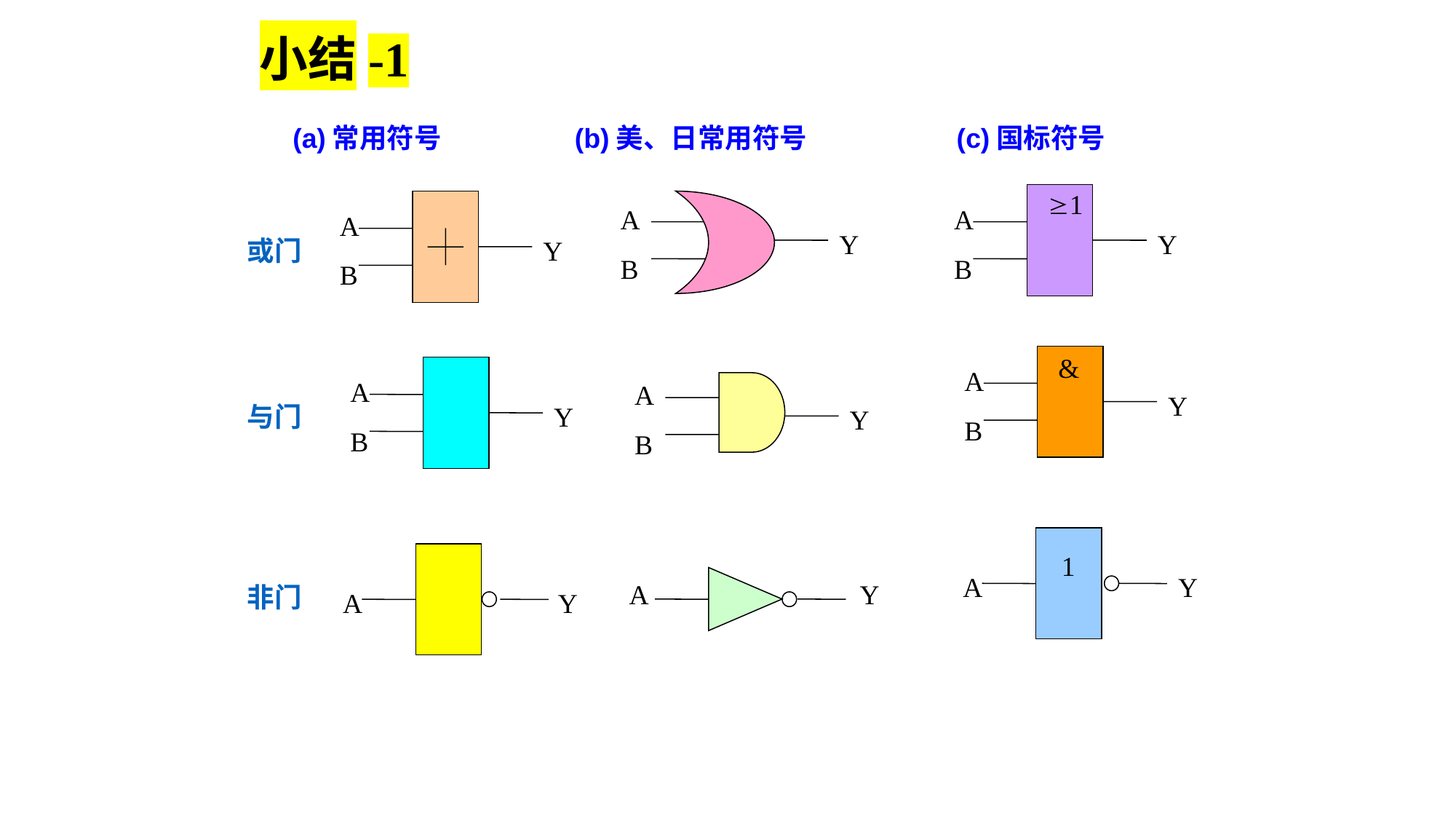

小结-1
(a)常用符号
(b)美、日常用符号
(c)国标符号
≥1

A
A
A
Y
Y

Y
或门

B
B

B

&

A
A
A

Y
与门

Y

Y

B

B

B

1

A
Y
A
Y
非门

A
Y